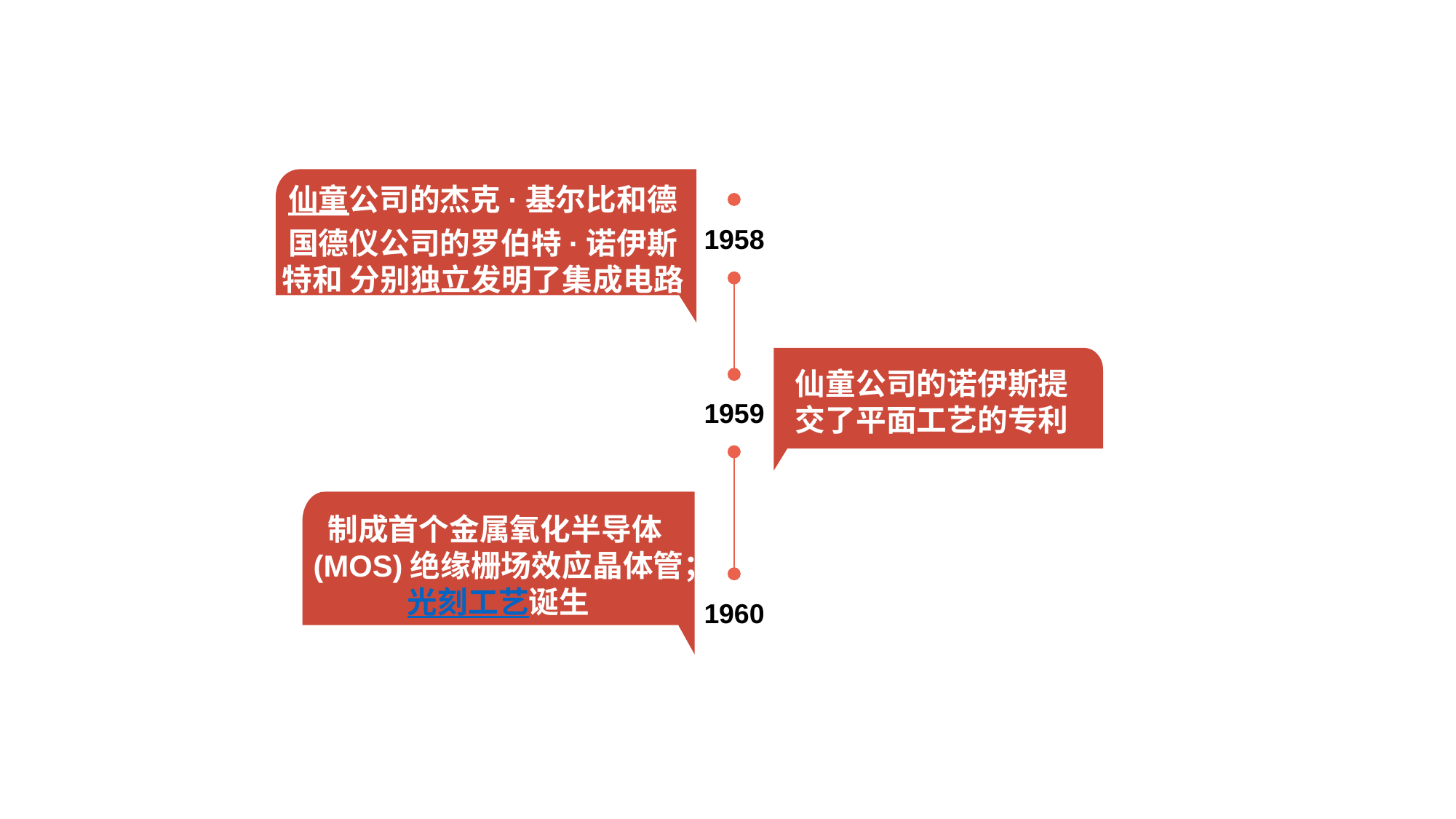

仙童公司的杰克·基尔比和德国德仪公司的罗伯特·诺伊斯特和 分别独立发明了集成电路

1958

仙童公司的诺伊斯提交了平面工艺的专利

1959

制成首个金属氧化半导体(MOS)绝缘栅场效应晶体管；光刻工艺诞生

1960